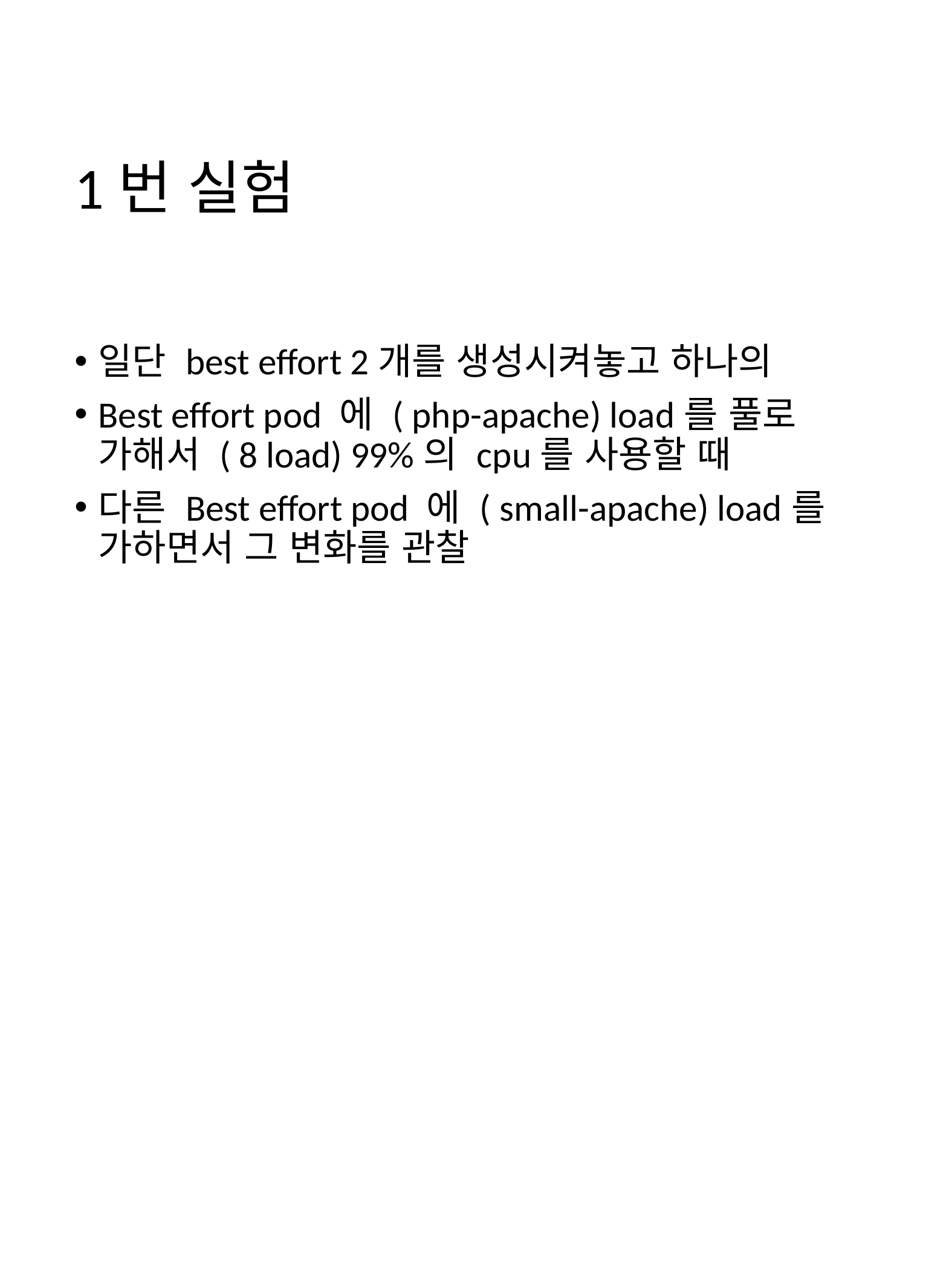

# 1번 실험
일단 best effort 2개를 생성시켜놓고 하나의
Best effort pod 에 ( php-apache) load를 풀로 가해서 ( 8 load) 99%의 cpu를 사용할 때
다른 Best effort pod 에 ( small-apache) load를 가하면서 그 변화를 관찰